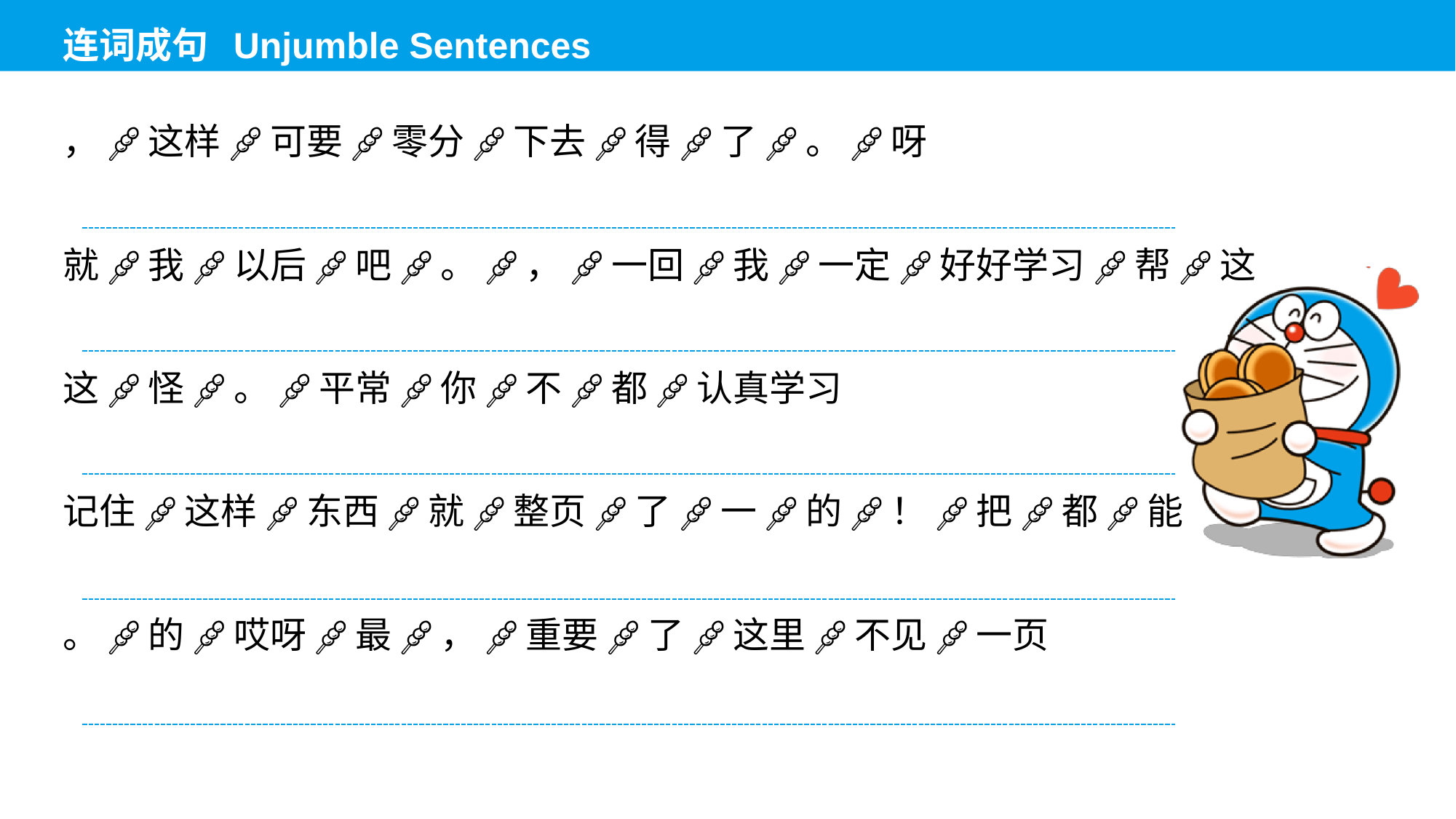

， 🍡 这样 🍡 可要 🍡 零分 🍡 下去 🍡 得 🍡 了 🍡 。 🍡 呀
就 🍡 我 🍡 以后 🍡 吧 🍡 。 🍡 ， 🍡 一回 🍡 我 🍡 一定 🍡 好好学习 🍡 帮 🍡 这
这 🍡 怪 🍡 。 🍡 平常 🍡 你 🍡 不 🍡 都 🍡 认真学习
记住 🍡 这样 🍡 东西 🍡 就 🍡 整页 🍡 了 🍡 一 🍡 的 🍡 ！ 🍡 把 🍡 都 🍡 能
。 🍡 的 🍡 哎呀 🍡 最 🍡 ， 🍡 重要 🍡 了 🍡 这里 🍡 不见 🍡 一页